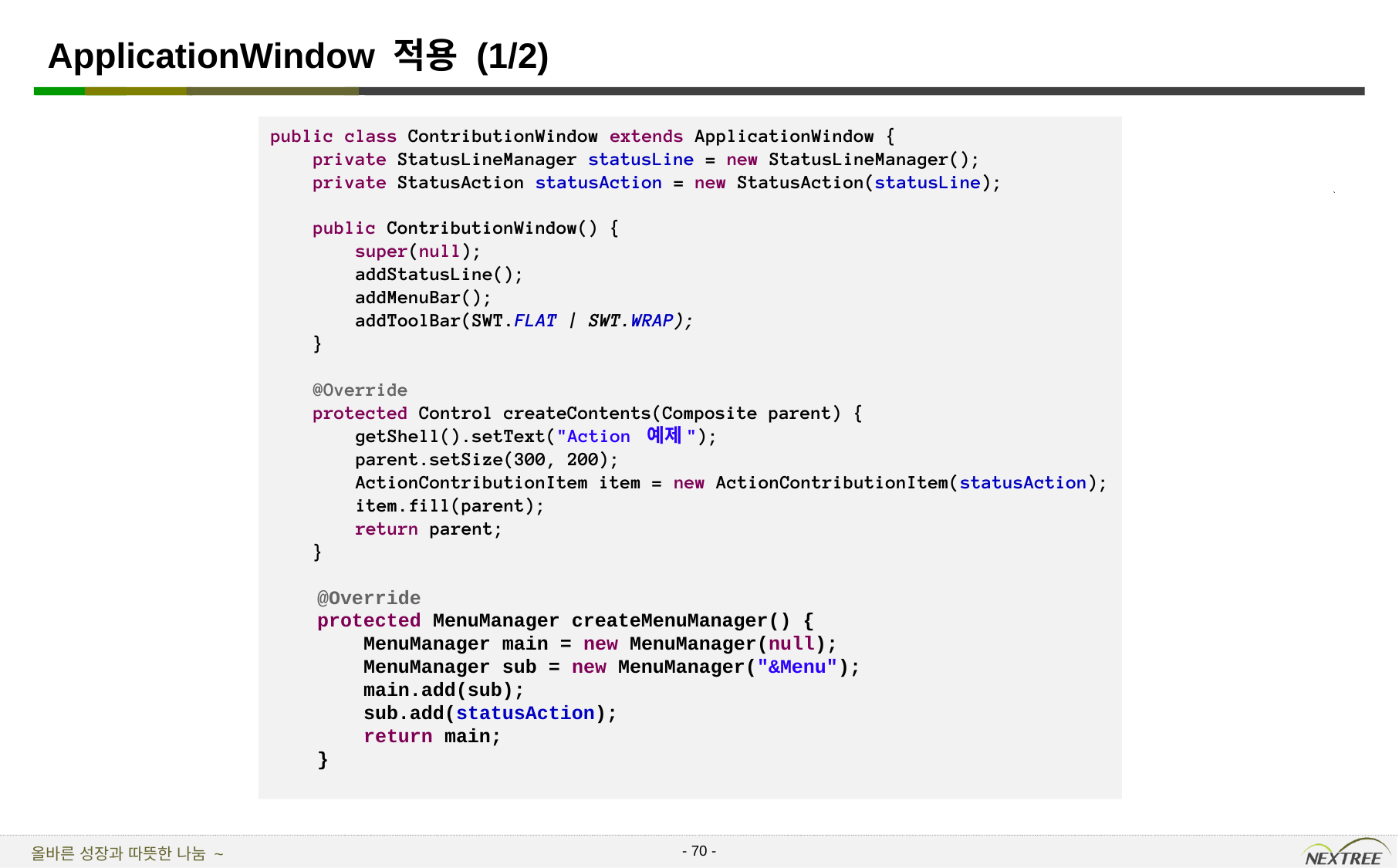

# ApplicationWindow 적용 (1/2)

public class ContributionWindow extends ApplicationWindow {
    private StatusLineManager statusLine = new StatusLineManager();
    private StatusAction statusAction = new StatusAction(statusLine);

    public ContributionWindow() {
        super(null);
        addStatusLine();
        addMenuBar();
        addToolBar(SWT.FLAT | SWT.WRAP);
    }

    @Override
    protected Control createContents(Composite parent) {
        getShell().setText("Action 예제");
        parent.setSize(300, 200);
        ActionContributionItem item = new ActionContributionItem(statusAction);
        item.fill(parent);
        return parent;
    }

    @Override
    protected MenuManager createMenuManager() {
        MenuManager main = new MenuManager(null);
        MenuManager sub = new MenuManager("&Menu");
        main.add(sub);
        sub.add(statusAction);
        return main;
    }